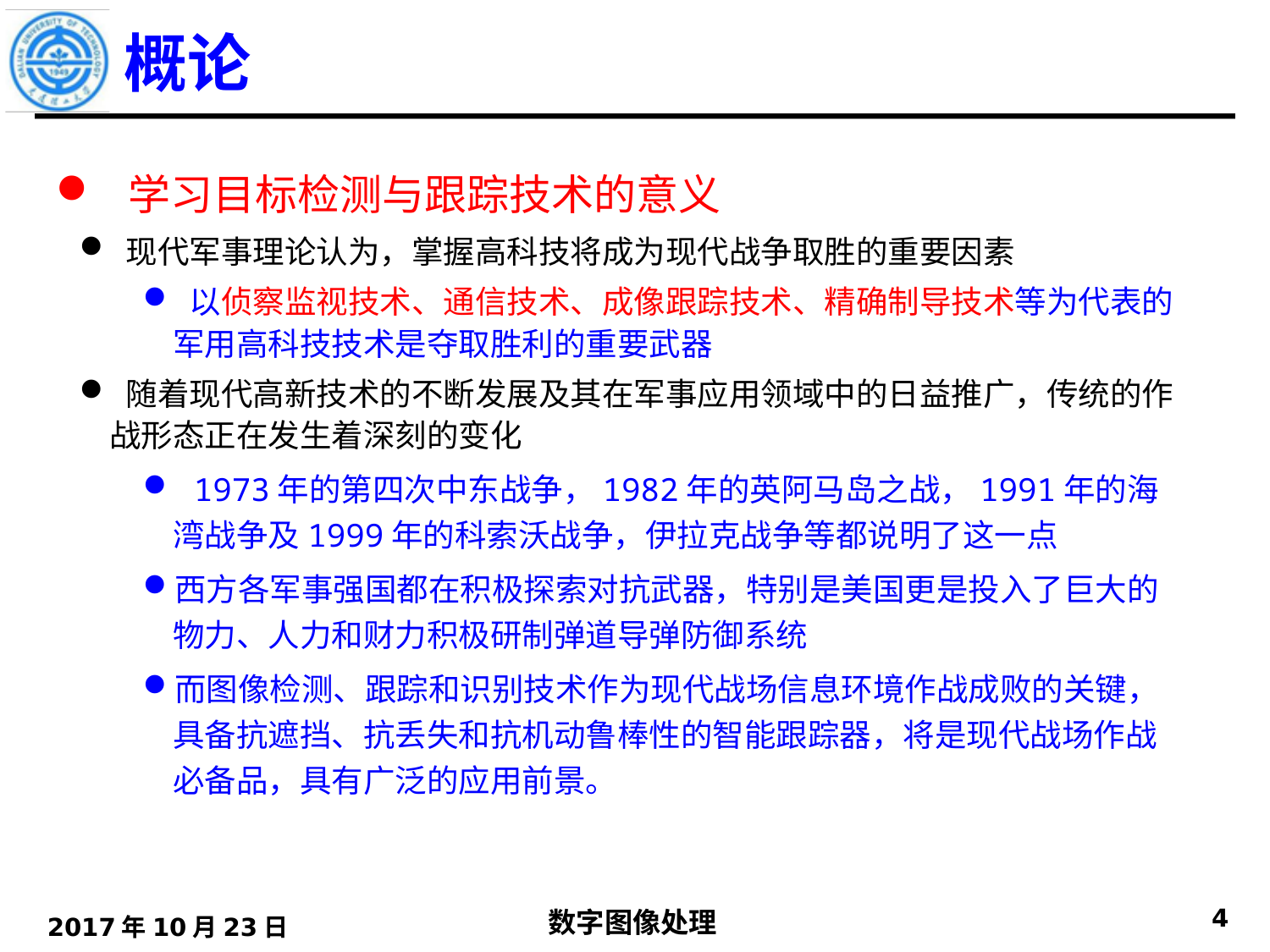

概论
  学习目标检测与跟踪技术的意义
 现代军事理论认为，掌握高科技将成为现代战争取胜的重要因素
 以侦察监视技术、通信技术、成像跟踪技术、精确制导技术等为代表的军用高科技技术是夺取胜利的重要武器
 随着现代高新技术的不断发展及其在军事应用领域中的日益推广，传统的作战形态正在发生着深刻的变化
 1973年的第四次中东战争，1982年的英阿马岛之战，1991年的海湾战争及1999年的科索沃战争，伊拉克战争等都说明了这一点
西方各军事强国都在积极探索对抗武器，特别是美国更是投入了巨大的物力、人力和财力积极研制弹道导弹防御系统
而图像检测、跟踪和识别技术作为现代战场信息环境作战成败的关键，具备抗遮挡、抗丢失和抗机动鲁棒性的智能跟踪器，将是现代战场作战必备品，具有广泛的应用前景。